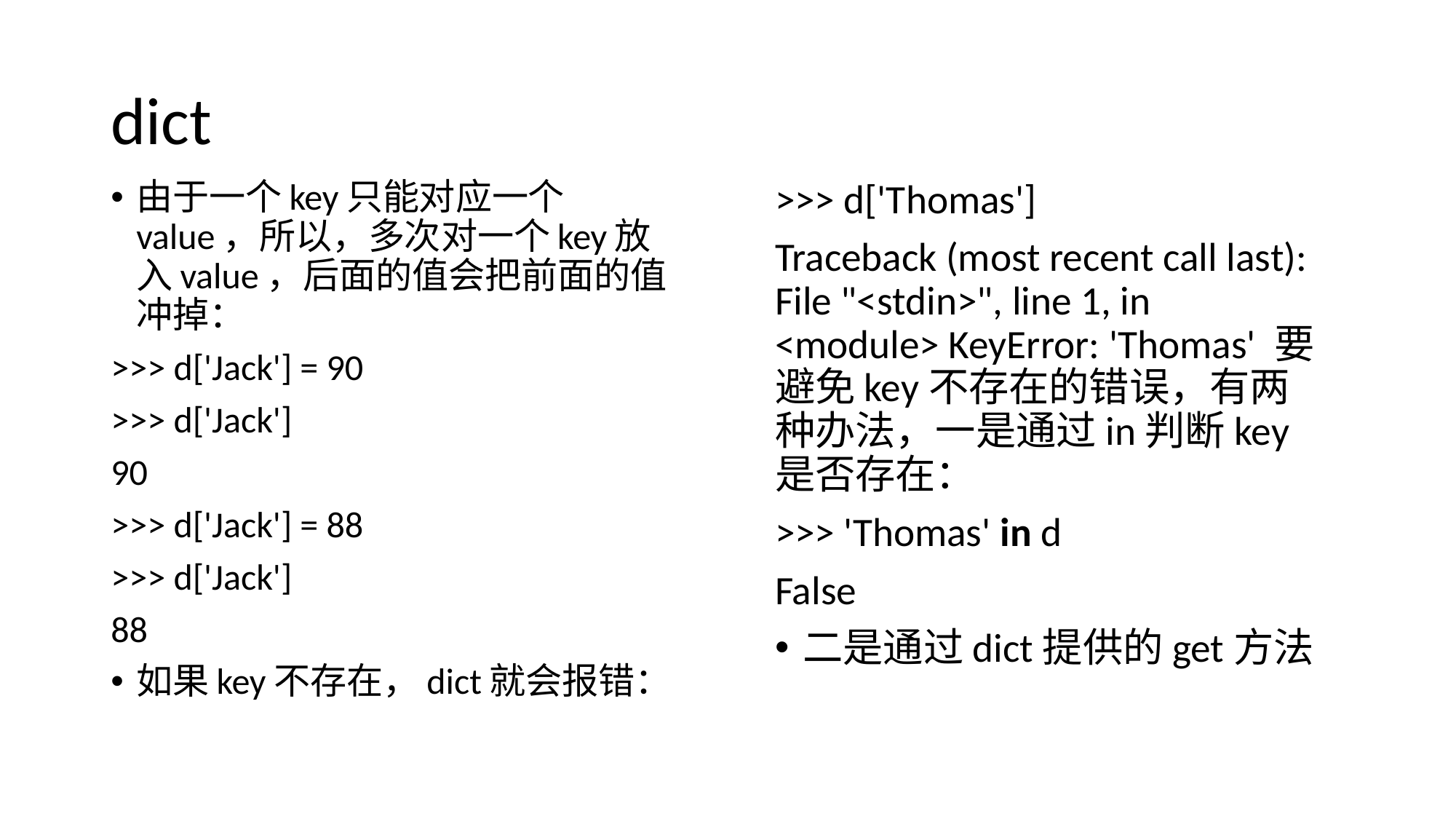

# dict
由于一个key只能对应一个value，所以，多次对一个key放入value，后面的值会把前面的值冲掉：
>>> d['Jack'] = 90
>>> d['Jack']
90
>>> d['Jack'] = 88
>>> d['Jack']
88
如果key不存在，dict就会报错：
>>> d['Thomas']
Traceback (most recent call last): File "<stdin>", line 1, in <module> KeyError: 'Thomas' 要避免key不存在的错误，有两种办法，一是通过in判断key是否存在：
>>> 'Thomas' in d
False
二是通过dict提供的get方法